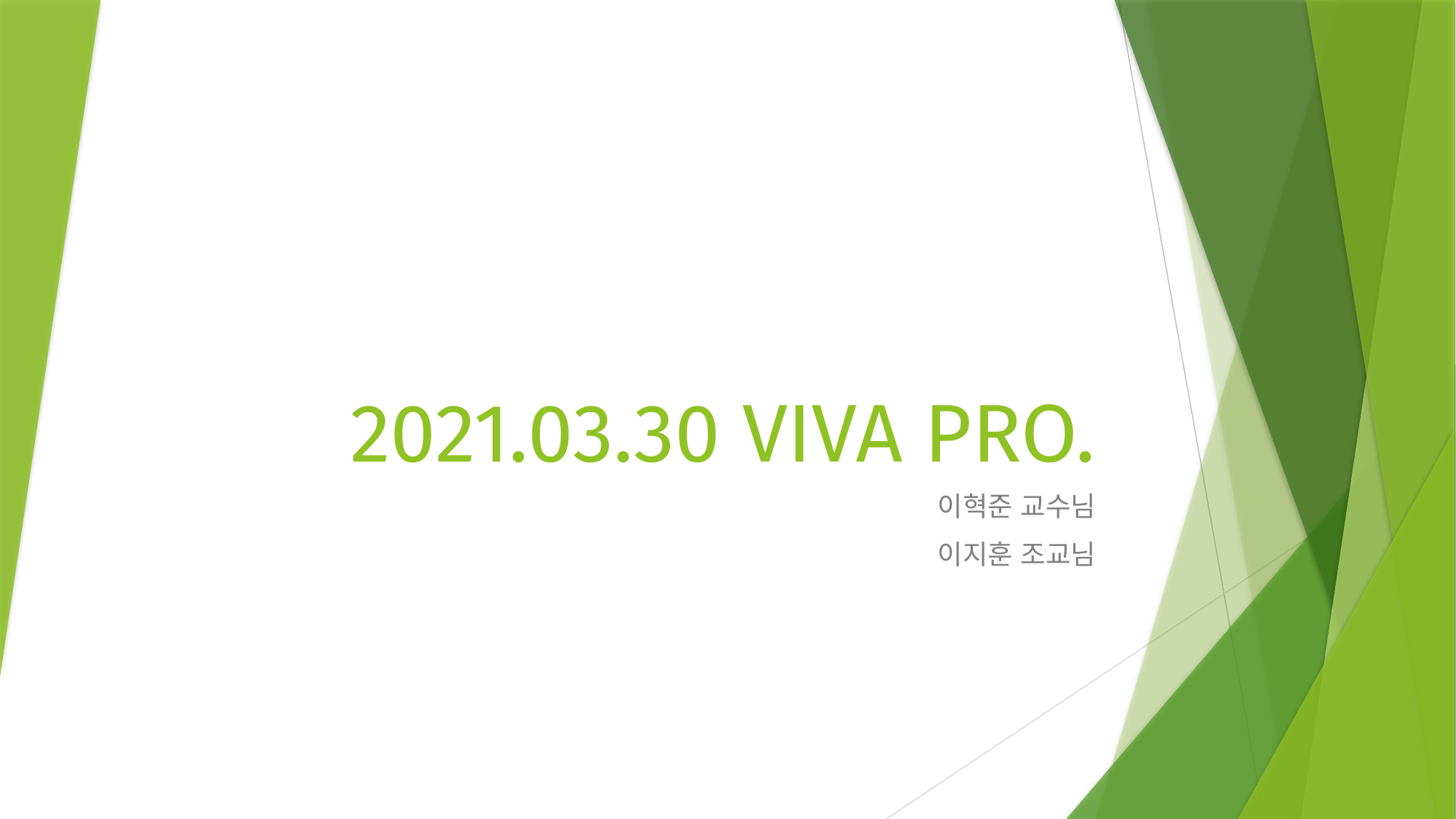

# 2021.03.30 VIVA PRO.
이혁준 교수님
이지훈 조교님